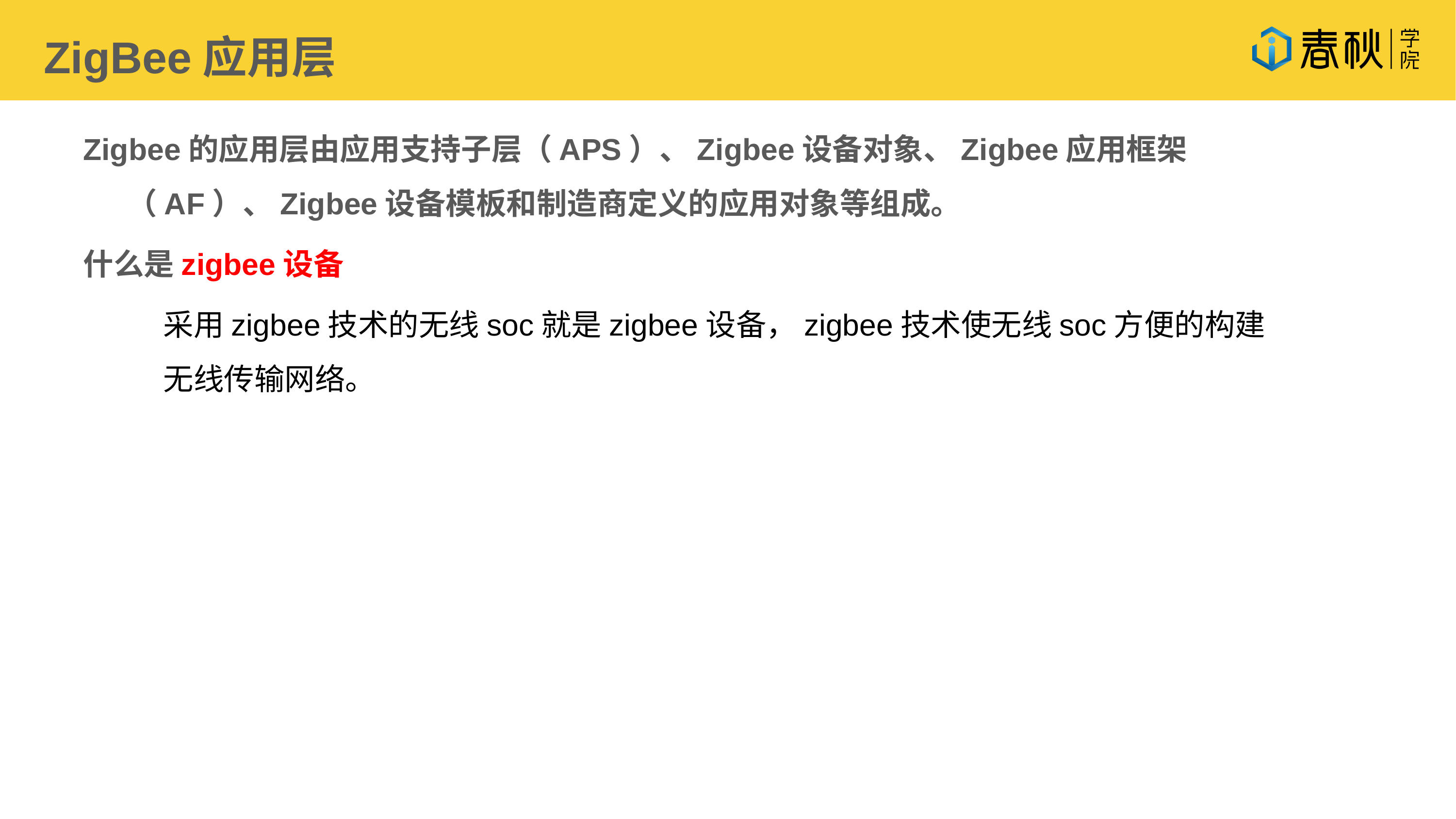

ZigBee应用层
Zigbee的应用层由应用支持子层（APS）、Zigbee设备对象、Zigbee应用框架（AF）、Zigbee设备模板和制造商定义的应用对象等组成。
什么是zigbee设备
采用zigbee技术的无线soc就是zigbee设备，zigbee技术使无线soc方便的构建无线传输网络。